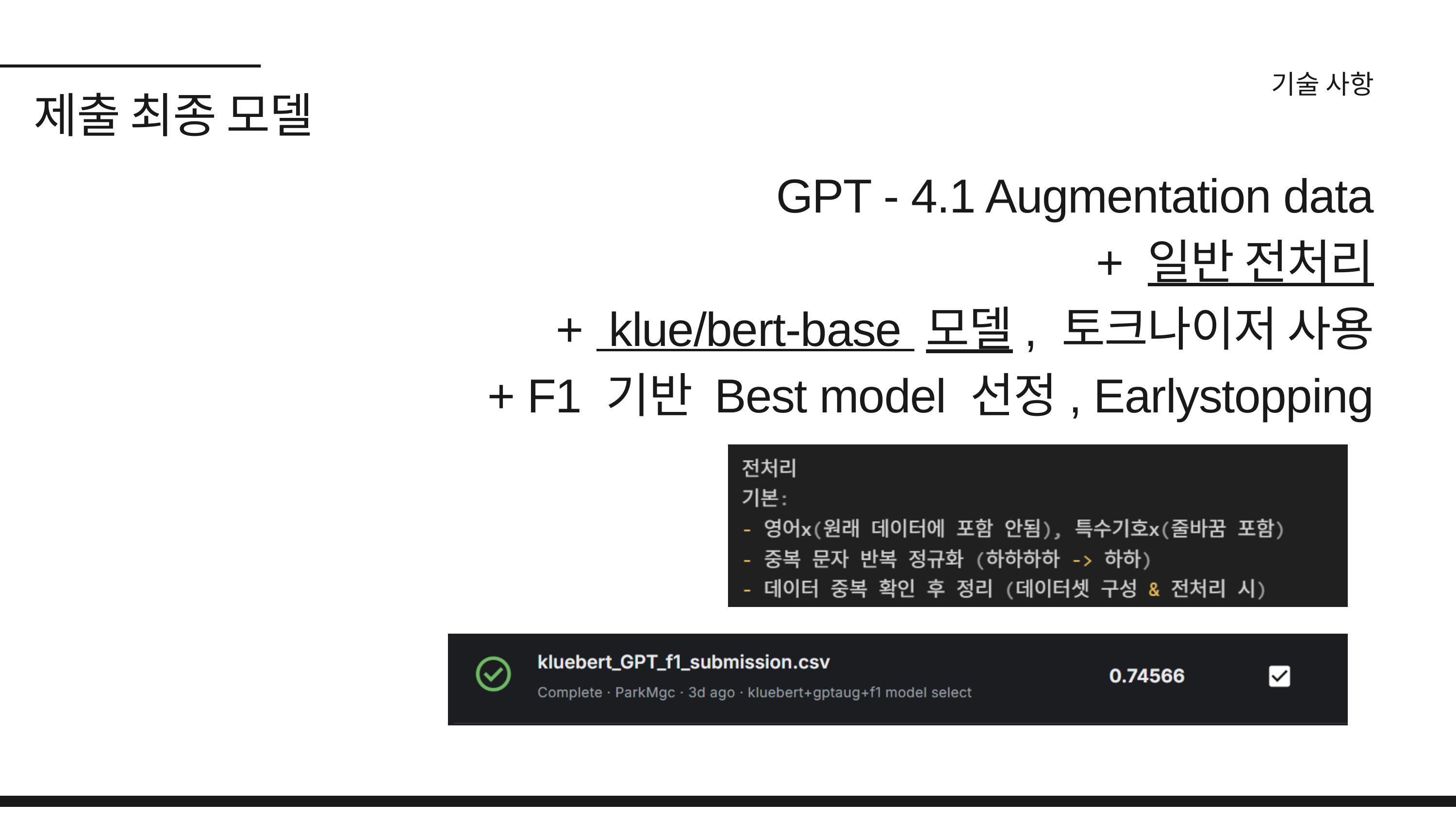

기술 사항

제출 최종 모델
GPT - 4.1 Augmentation data
+ 일반 전처리
+  klue/bert-base 모델, 토크나이저 사용
+ F1 기반 Best model 선정, Earlystopping